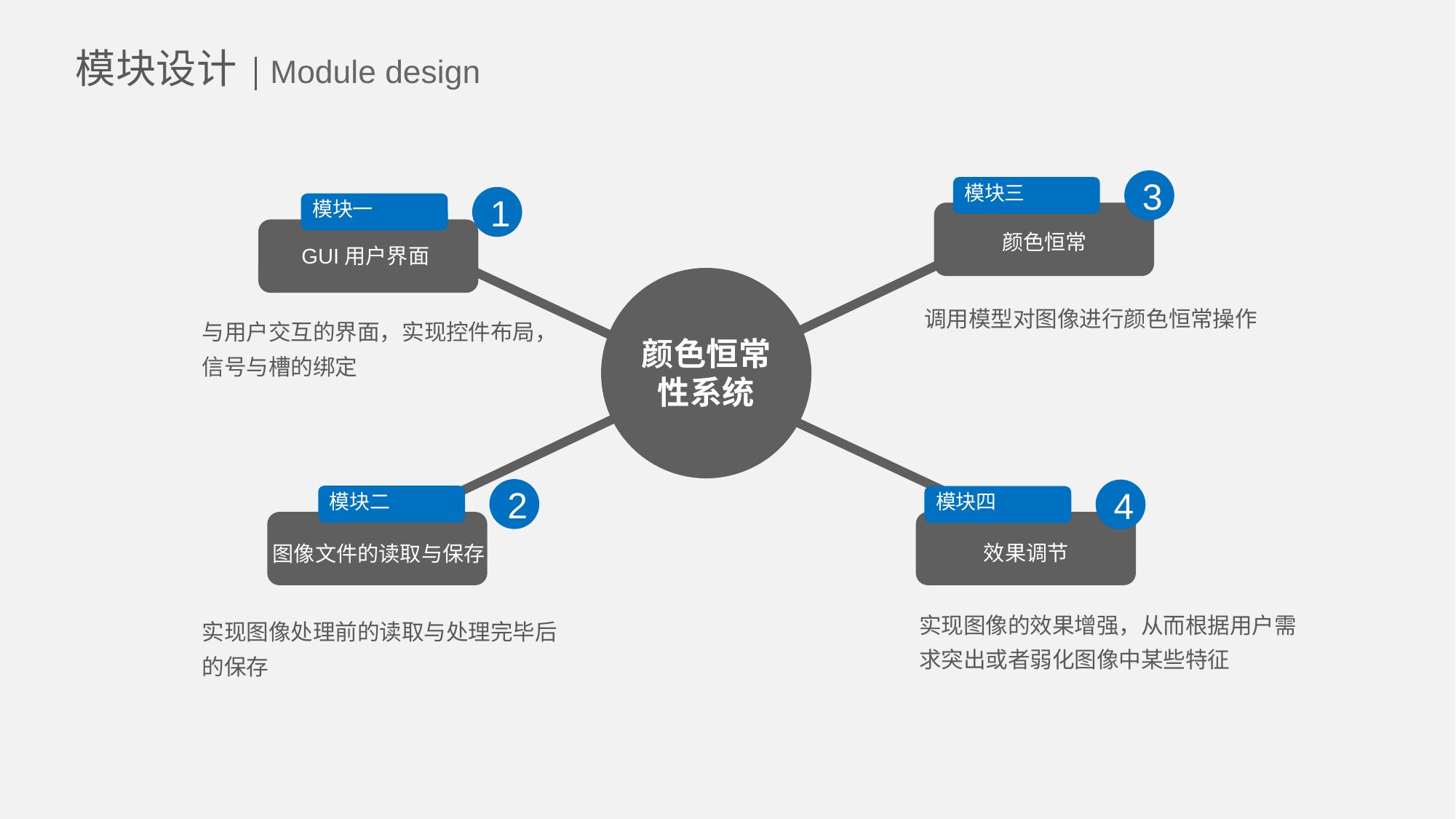

模块设计
Module design
3
模块三

颜色恒常
1
模块一

GUI用户界面

颜色恒常性系统
调用模型对图像进行颜色恒常操作
与用户交互的界面，实现控件布局，信号与槽的绑定
2
模块二

图像文件的读取与保存
4
模块四

效果调节
实现图像的效果增强，从而根据用户需求突出或者弱化图像中某些特征
实现图像处理前的读取与处理完毕后的保存